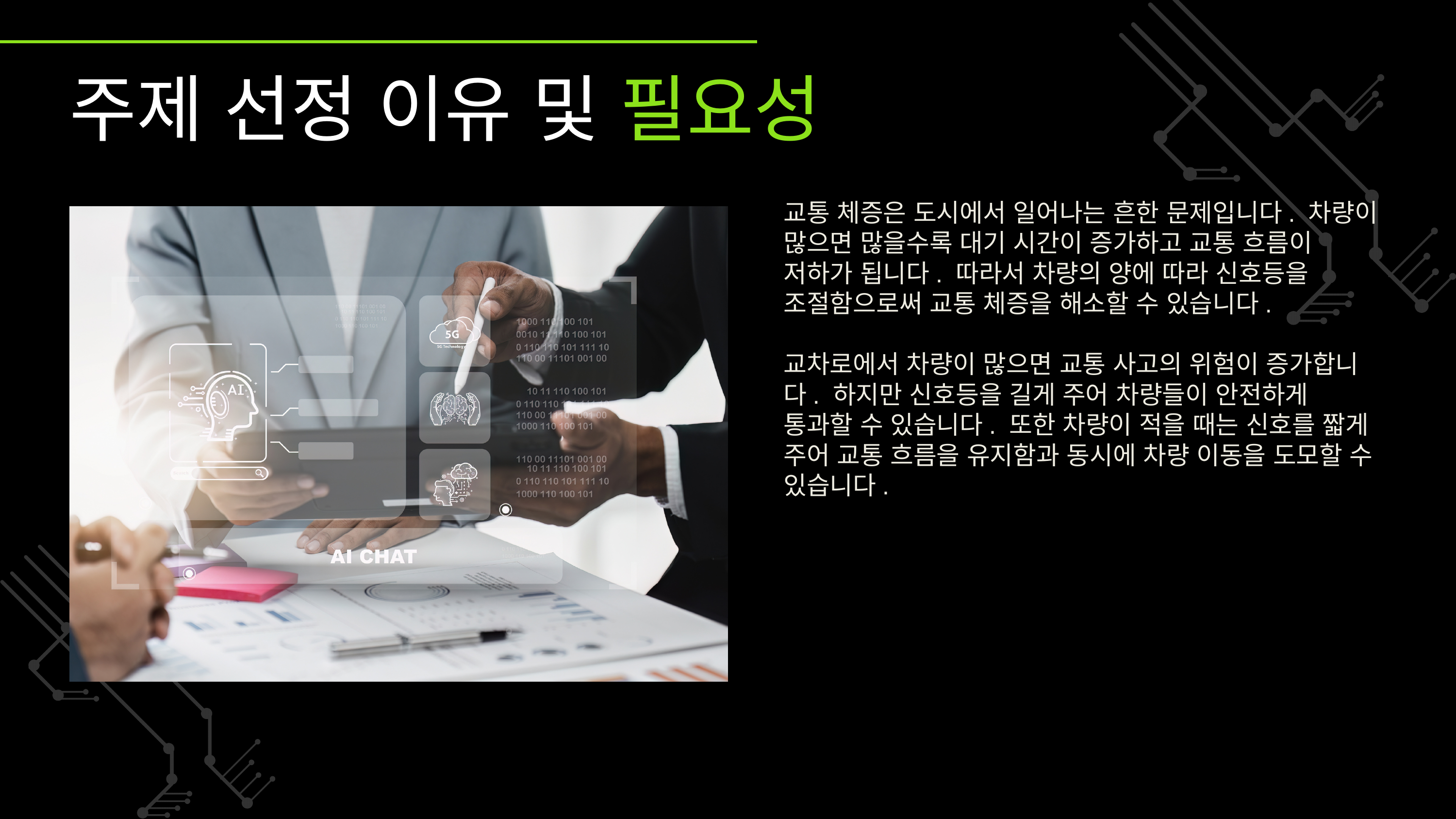

주제 선정 이유 및 필요성
교통 체증은 도시에서 일어나는 흔한 문제입니다. 차량이 많으면 많을수록 대기 시간이 증가하고 교통 흐름이 저하가 됩니다. 따라서 차량의 양에 따라 신호등을 조절함으로써 교통 체증을 해소할 수 있습니다.

교차로에서 차량이 많으면 교통 사고의 위험이 증가합니다. 하지만 신호등을 길게 주어 차량들이 안전하게 통과할 수 있습니다. 또한 차량이 적을 때는 신호를 짧게 주어 교통 흐름을 유지함과 동시에 차량 이동을 도모할 수 있습니다.